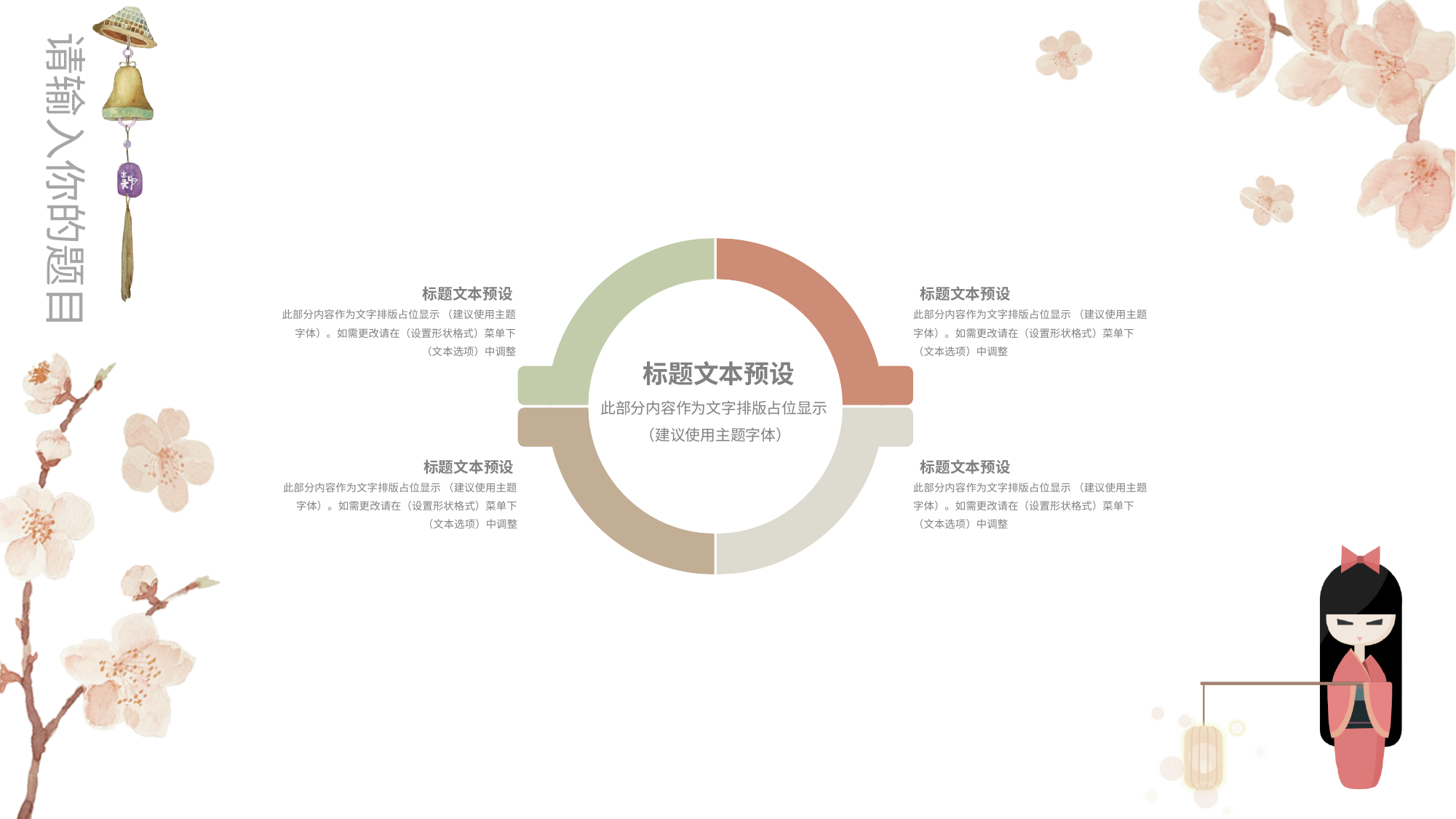

标题文本预设
此部分内容作为文字排版占位显示
（建议使用主题字体）

 标题文本预设
此部分内容作为文字排版占位显示 （建议使用主题
字体）。如需更改请在（设置形状格式）菜单下
（文本选项）中调整
 标题文本预设
此部分内容作为文字排版占位显示 （建议使用主题
字体）。如需更改请在（设置形状格式）菜单下
（文本选项）中调整
 标题文本预设
此部分内容作为文字排版占位显示 （建议使用主题
字体）。如需更改请在（设置形状格式）菜单下
（文本选项）中调整
 标题文本预设
此部分内容作为文字排版占位显示 （建议使用主题
字体）。如需更改请在（设置形状格式）菜单下
（文本选项）中调整